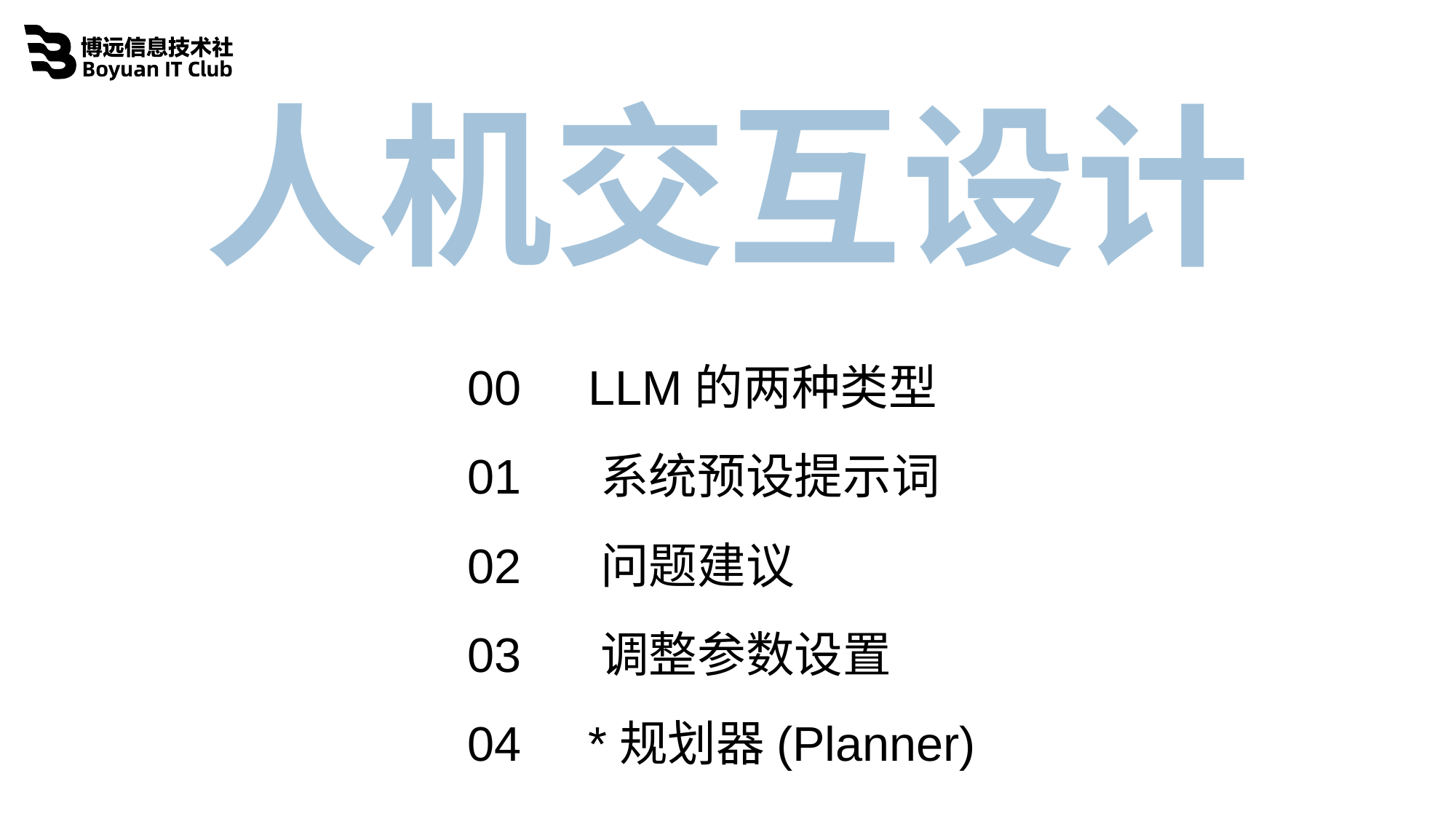

人机交互设计
00     LLM的两种类型
01     系统预设提示词
02     问题建议
03     调整参数设置
04     *规划器(Planner)